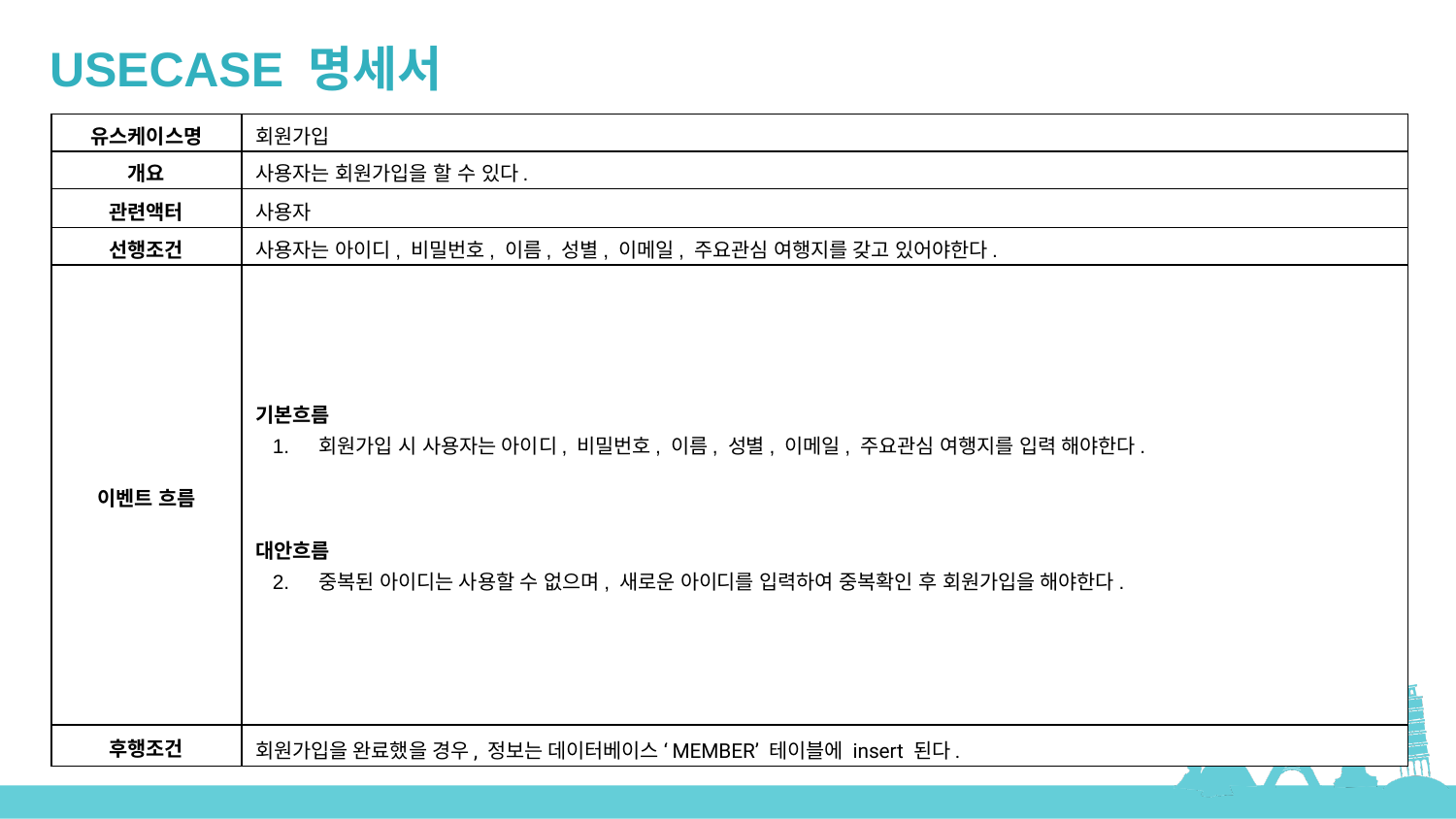

USECASE 명세서
| 유스케이스명 | 회원가입 |
| --- | --- |
| 개요 | 사용자는 회원가입을 할 수 있다. |
| 관련액터 | 사용자 |
| 선행조건 | 사용자는 아이디, 비밀번호, 이름, 성별, 이메일, 주요관심 여행지를 갖고 있어야한다. |
| 이벤트 흐름 | 기본흐름 회원가입 시 사용자는 아이디, 비밀번호, 이름, 성별, 이메일, 주요관심 여행지를 입력 해야한다. 대안흐름 중복된 아이디는 사용할 수 없으며, 새로운 아이디를 입력하여 중복확인 후 회원가입을 해야한다. |
| 후행조건 | 회원가입을 완료했을 경우, 정보는 데이터베이스 ‘MEMBER’ 테이블에 insert 된다. |